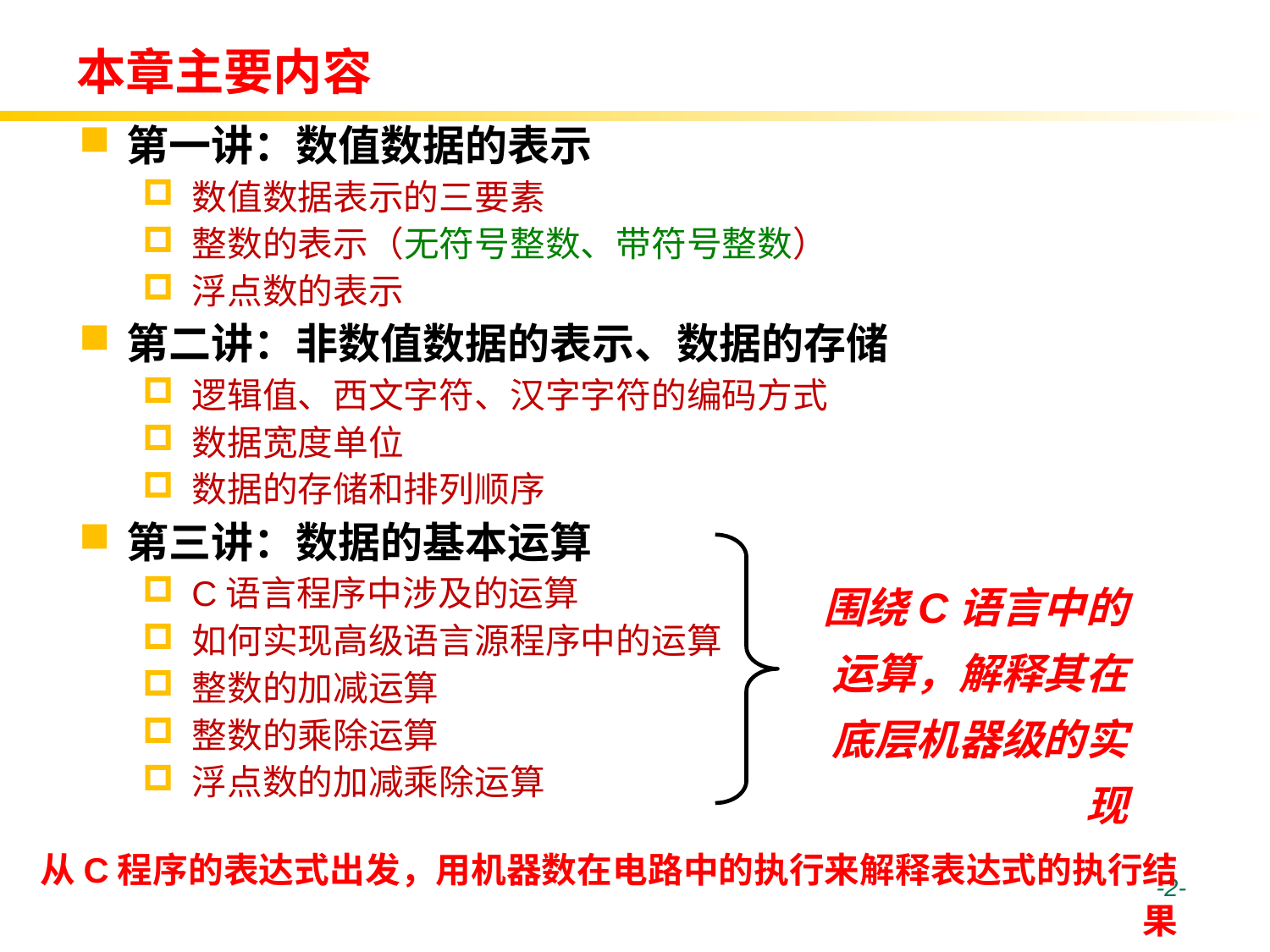

# 本章主要内容
第一讲：数值数据的表示
数值数据表示的三要素
整数的表示（无符号整数、带符号整数）
浮点数的表示
第二讲：非数值数据的表示、数据的存储
逻辑值、西文字符、汉字字符的编码方式
数据宽度单位
数据的存储和排列顺序
第三讲：数据的基本运算
C语言程序中涉及的运算
如何实现高级语言源程序中的运算
整数的加减运算
整数的乘除运算
浮点数的加减乘除运算

围绕C语言中的运算，解释其在底层机器级的实现
从C程序的表达式出发，用机器数在电路中的执行来解释表达式的执行结果
 -2-